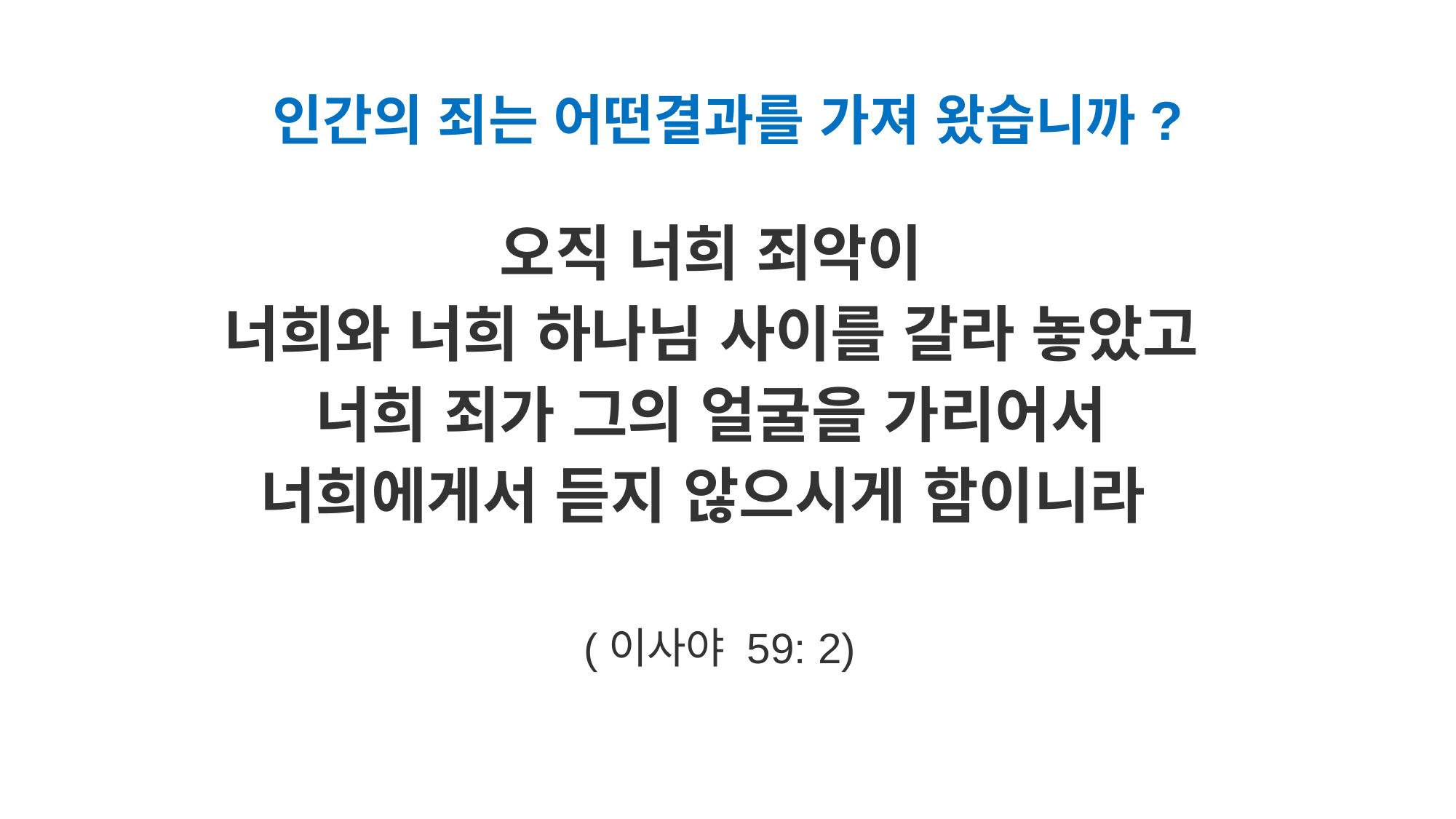

# 인간의 죄는 어떤결과를 가져 왔습니까?
오직 너희 죄악이
너희와 너희 하나님 사이를 갈라 놓았고
너희 죄가 그의 얼굴을 가리어서
너희에게서 듣지 않으시게 함이니라

(이사야 59: 2)